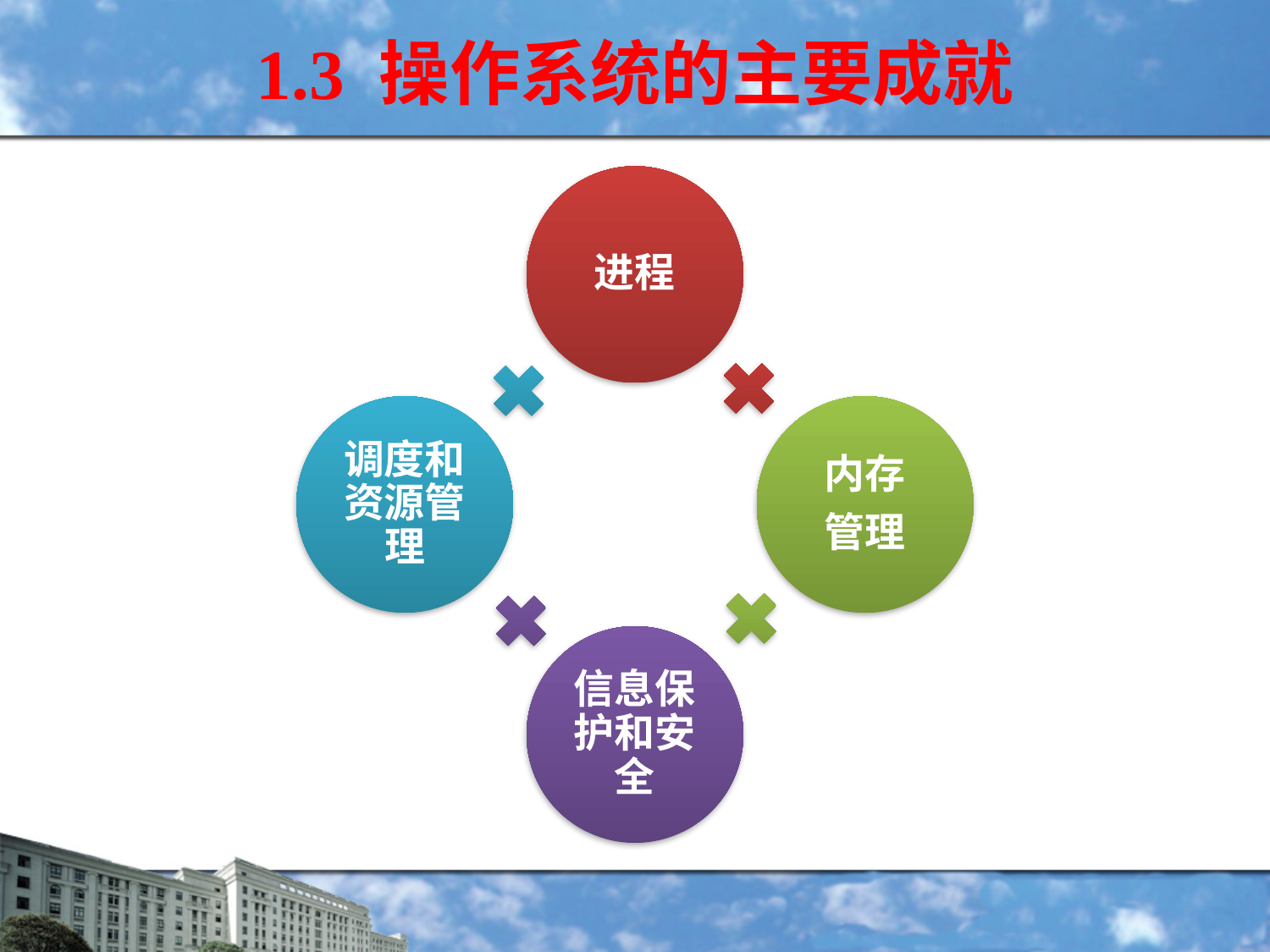

# 1.3 操作系统的主要成就
进程

内存
管理

信息保护和安全

调度和资源管理